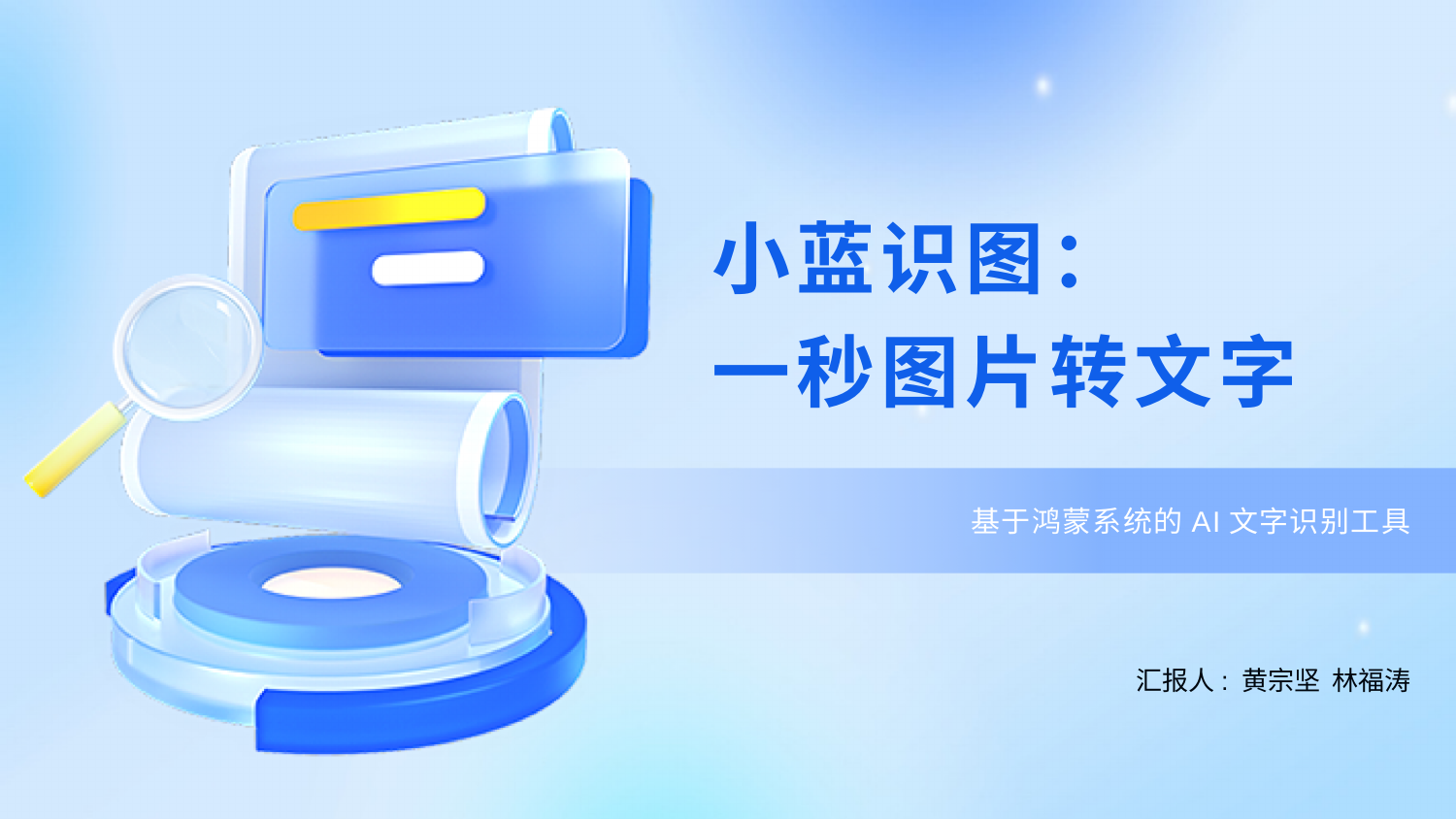

小蓝识图：
一秒图片转文字
基于鸿蒙系统的AI文字识别工具
汇报人: 黄宗坚  林福涛